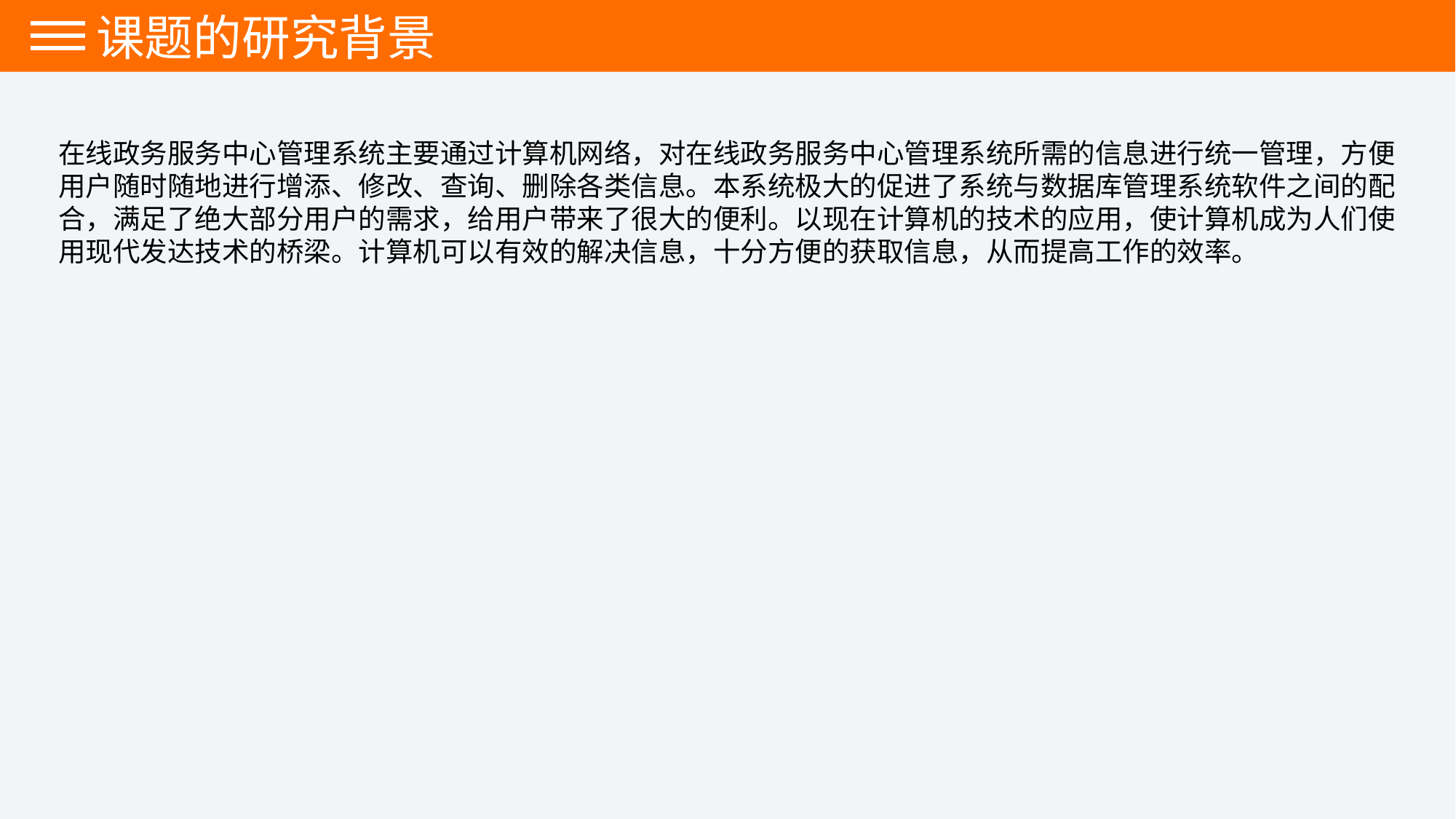

课题的研究背景
在线政务服务中心管理系统主要通过计算机网络，对在线政务服务中心管理系统所需的信息进行统一管理，方便用户随时随地进行增添、修改、查询、删除各类信息。本系统极大的促进了系统与数据库管理系统软件之间的配合，满足了绝大部分用户的需求，给用户带来了很大的便利。以现在计算机的技术的应用，使计算机成为人们使用现代发达技术的桥梁。计算机可以有效的解决信息，十分方便的获取信息，从而提高工作的效率。